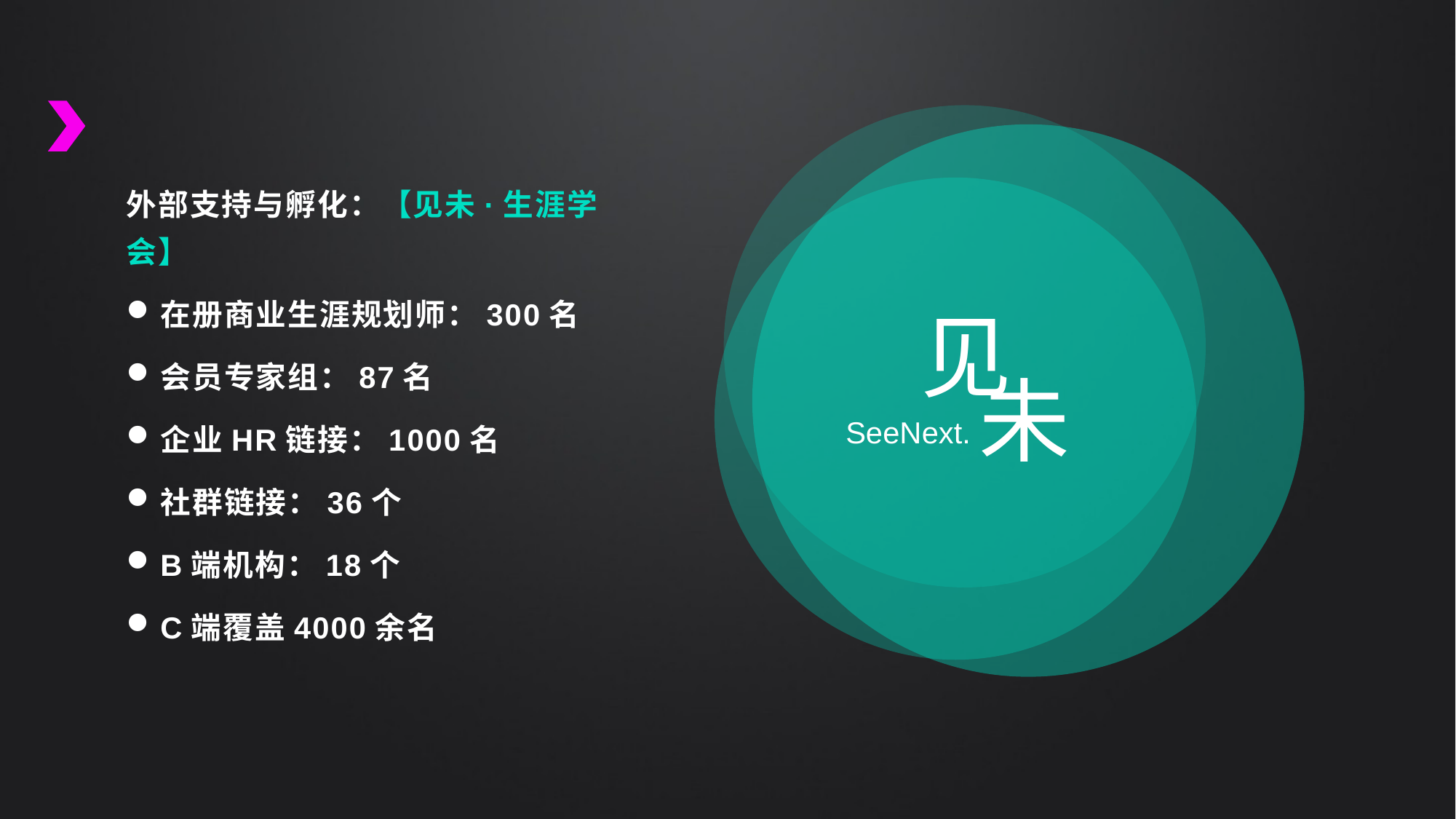

外部支持与孵化：【见未·生涯学会】
在册商业生涯规划师：300名
会员专家组：87名
企业HR链接：1000名
社群链接：36个
B端机构：18个
C端覆盖4000余名
见
 未
SeeNext.